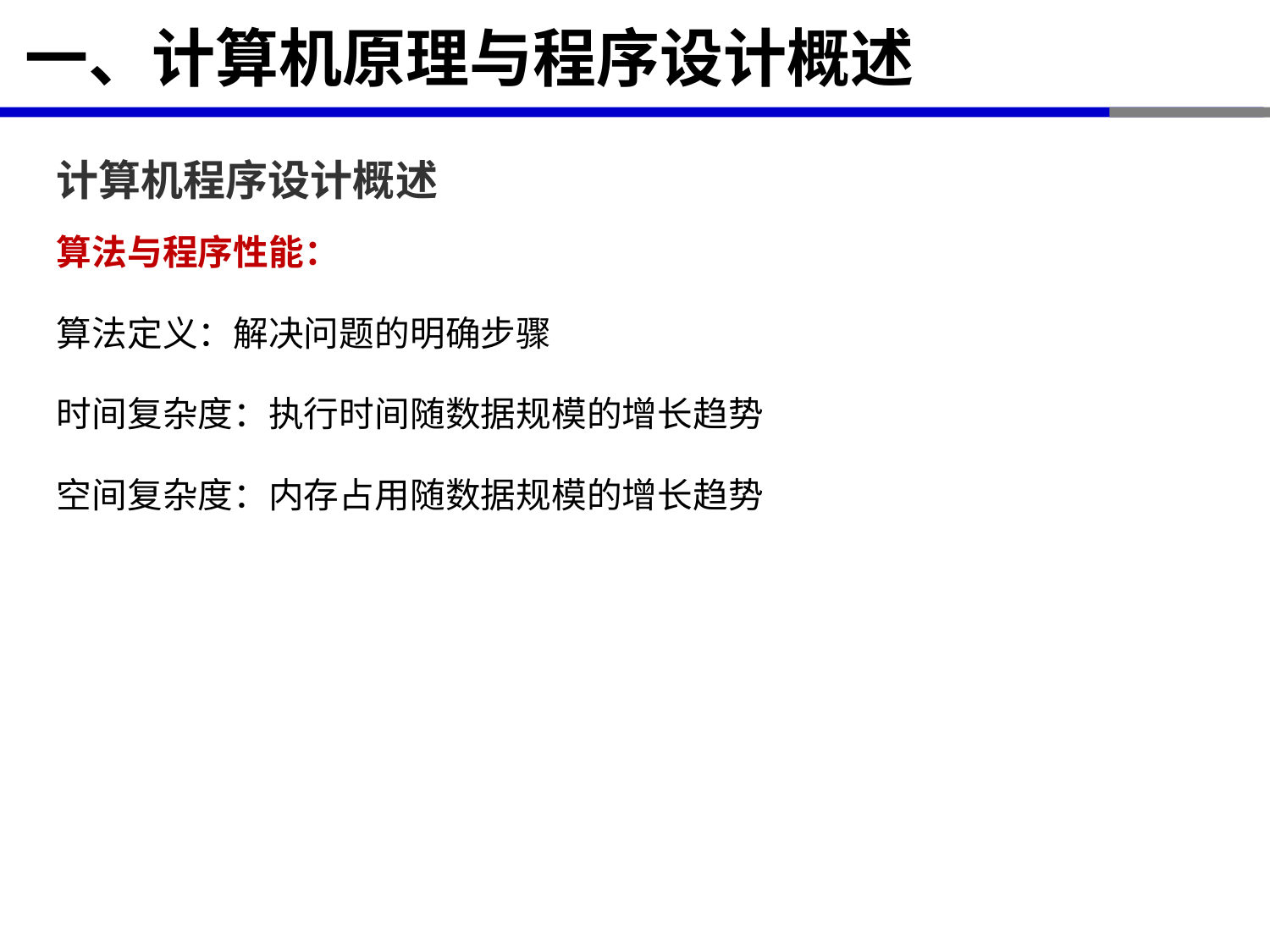

# 一、计算机原理与程序设计概述
计算机程序设计概述
算法与程序性能：
算法定义：解决问题的明确步骤
时间复杂度：执行时间随数据规模的增长趋势
空间复杂度：内存占用随数据规模的增长趋势